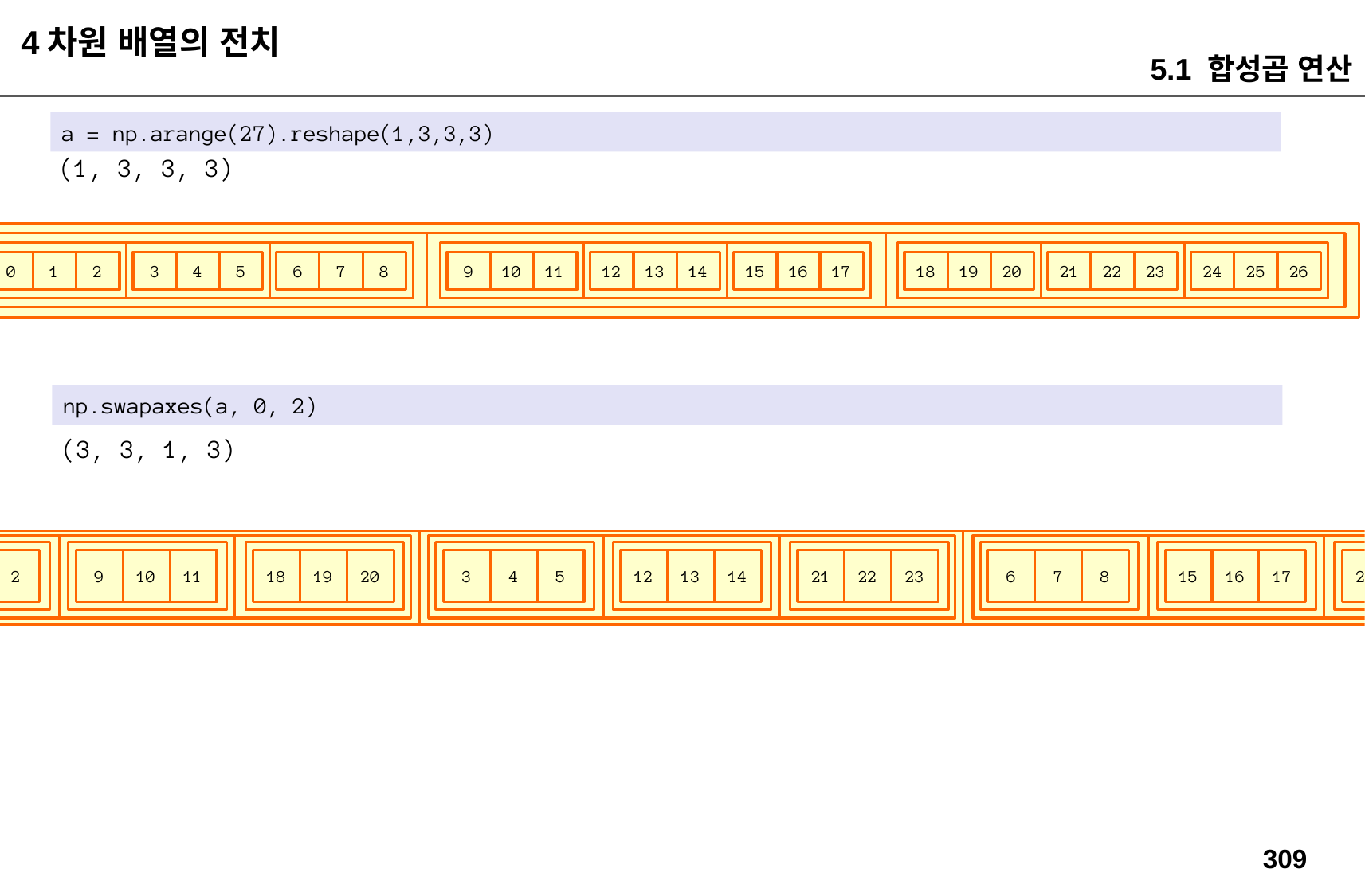

4차원 배열의 전치
5.1 합성곱 연산
a = np.arange(27).reshape(1,3,3,3)
(1, 3, 3, 3)

26
23
25
17
20
22
24
14
16
19
21
8
11
13
15
18
5
7
10
12
2
4
6
9
1
3
0
np.swapaxes(a, 0, 2)
(3, 3, 1, 3)

2
11
20
5
14
23
8
17
26
1
10
19
4
13
22
7
16
25
0
9
18
3
12
21
6
15
24